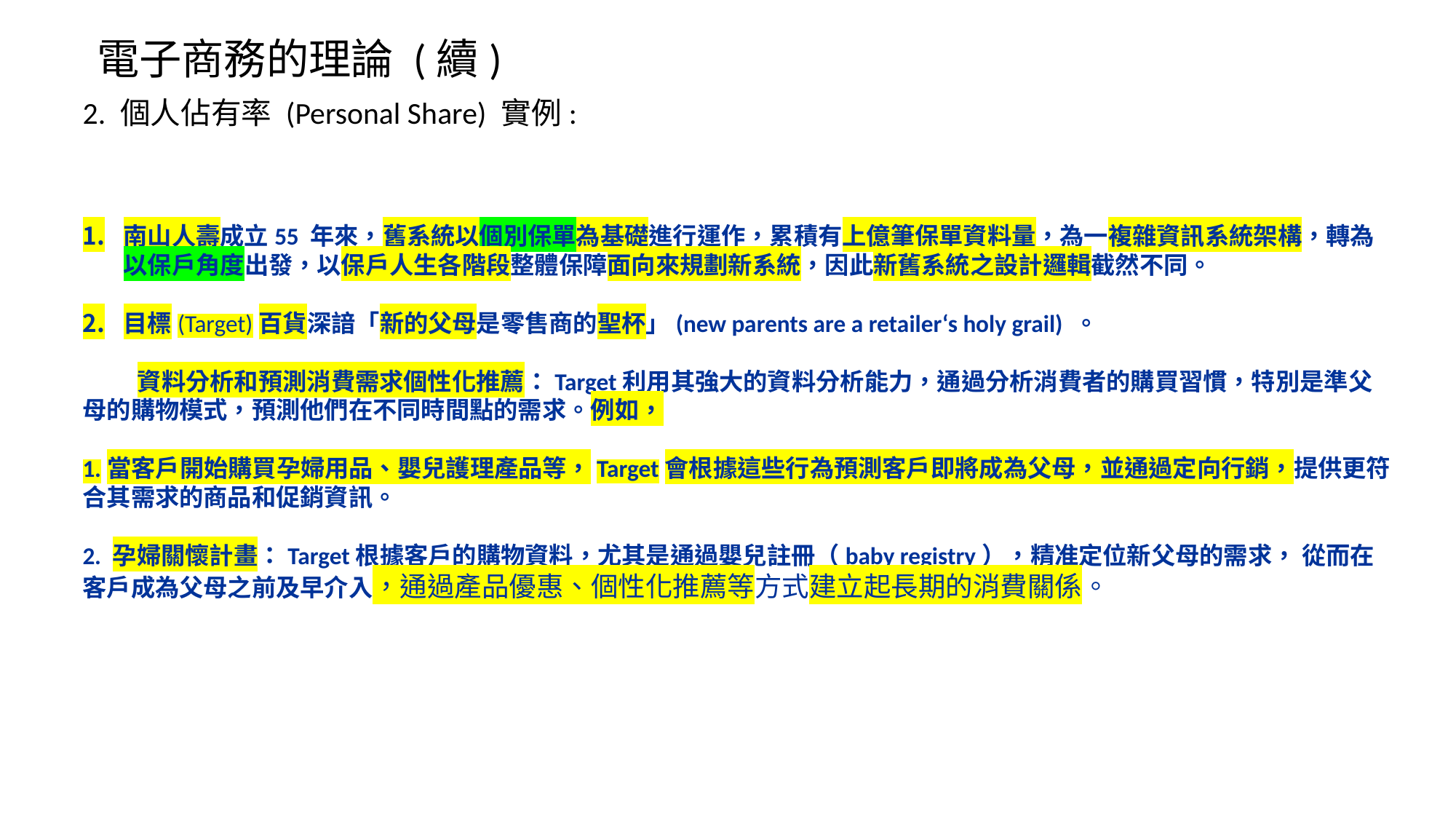

# 電子商務的理論 (續)
2. 個人佔有率 (Personal Share) 實例:

南山人壽成立55 年來，舊系統以個別保單為基礎進行運作，累積有上億筆保單資料量，為一複雜資訊系統架構，轉為以保戶角度出發，以保戶人生各階段整體保障面向來規劃新系統，因此新舊系統之設計邏輯截然不同。

目標(Target)百貨深諳「新的父母是零售商的聖杯」(new parents are a retailer‘s holy grail) 。

         資料分析和預測消費需求個性化推薦：Target利用其強大的資料分析能力，通過分析消費者的購買習慣，特別是準父母的購物模式，預測他們在不同時間點的需求。例如，

1.當客戶開始購買孕婦用品、嬰兒護理產品等，Target會根據這些行為預測客戶即將成為父母，並通過定向行銷，提供更符合其需求的商品和促銷資訊。

2. 孕婦關懷計畫：Target根據客戶的購物資料，尤其是通過嬰兒註冊（baby registry），精准定位新父母的需求， 從而在客戶成為父母之前及早介入，通過產品優惠、個性化推薦等方式建立起長期的消費關係。